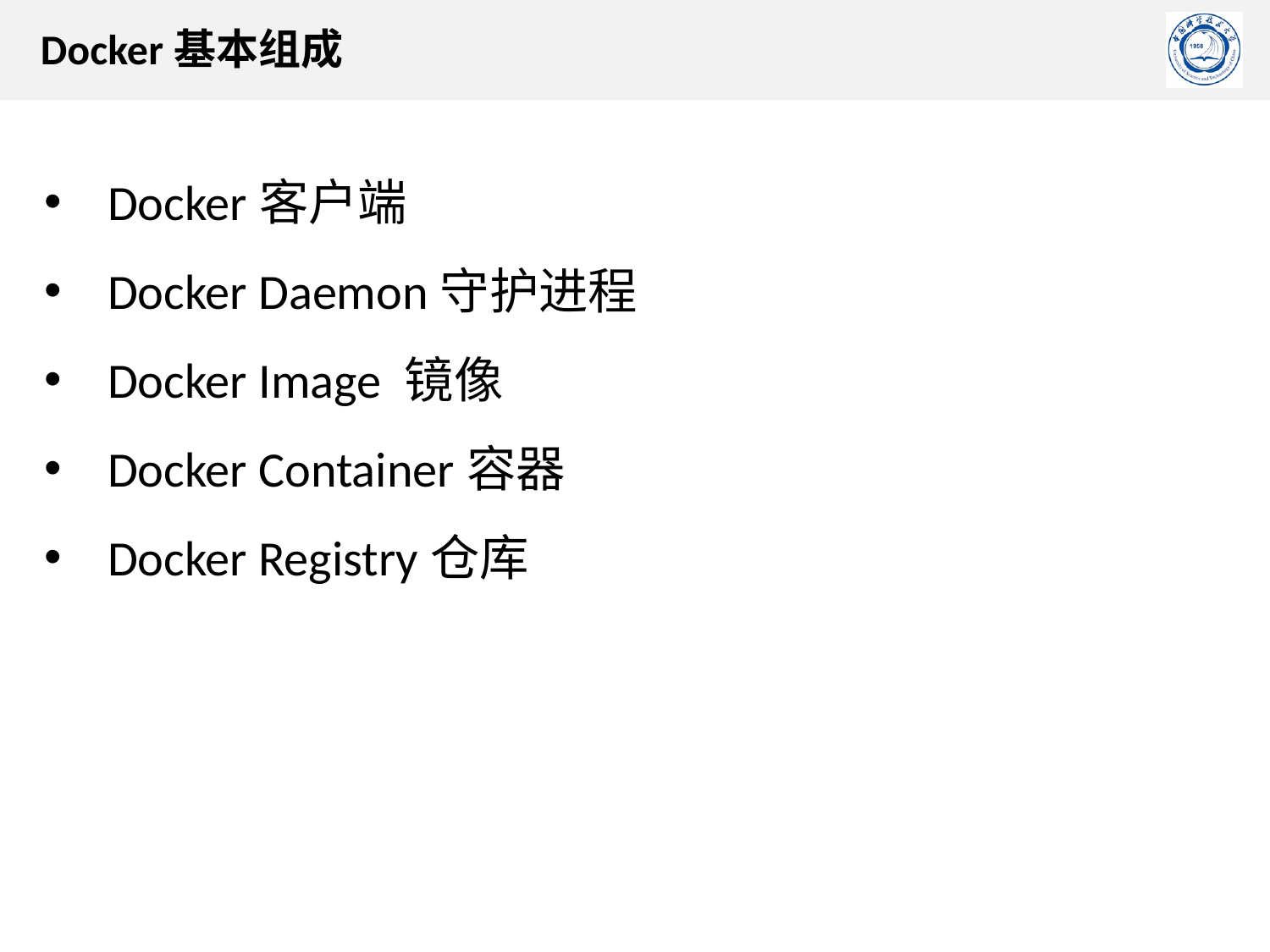

Docker基本组成
Docker客户端
Docker Daemon守护进程
Docker Image 镜像
Docker Container容器
Docker Registry仓库